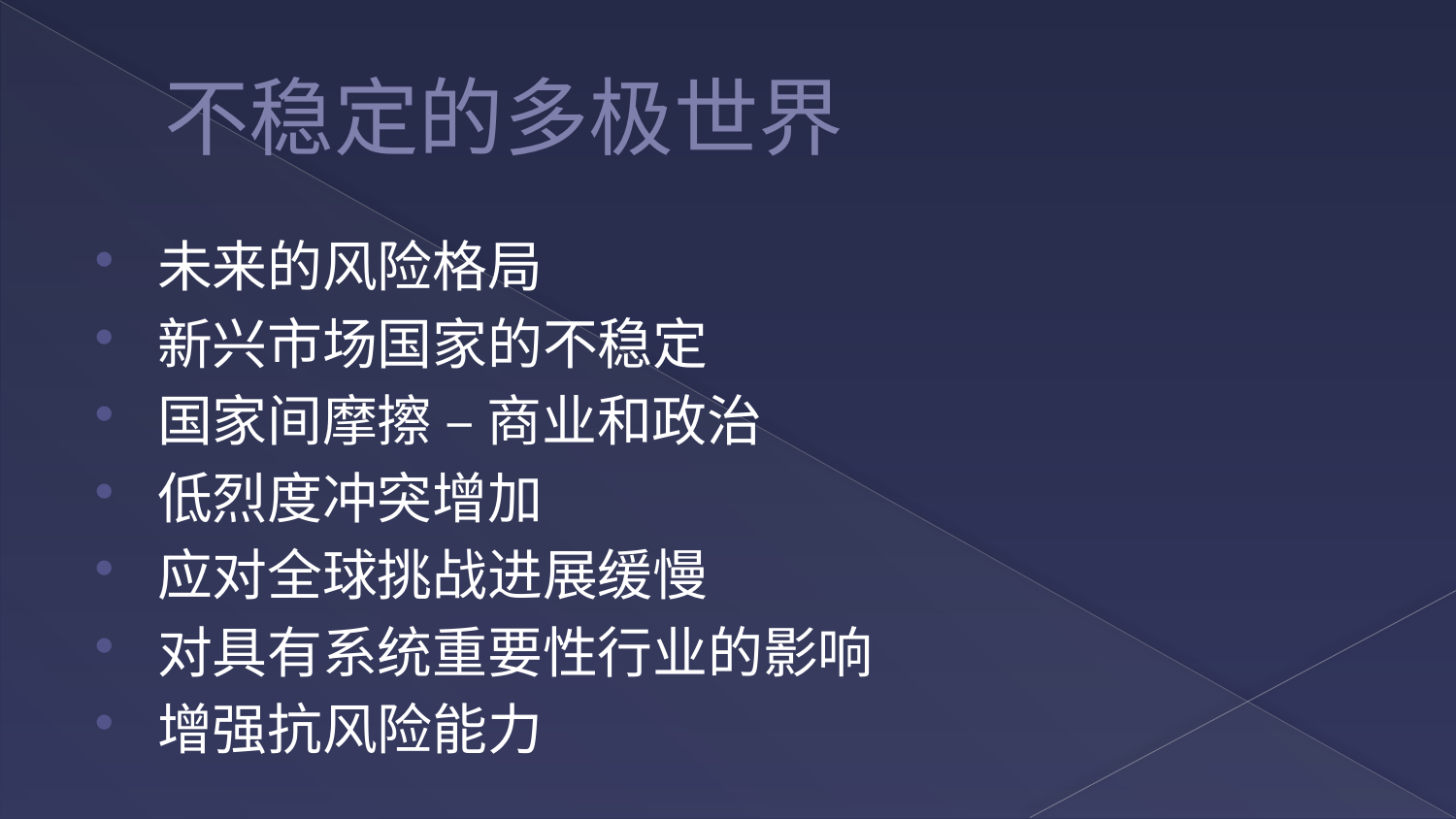

# 不稳定的多极世界
未来的风险格局
新兴市场国家的不稳定
国家间摩擦 – 商业和政治
低烈度冲突增加
应对全球挑战进展缓慢
对具有系统重要性行业的影响
增强抗风险能力